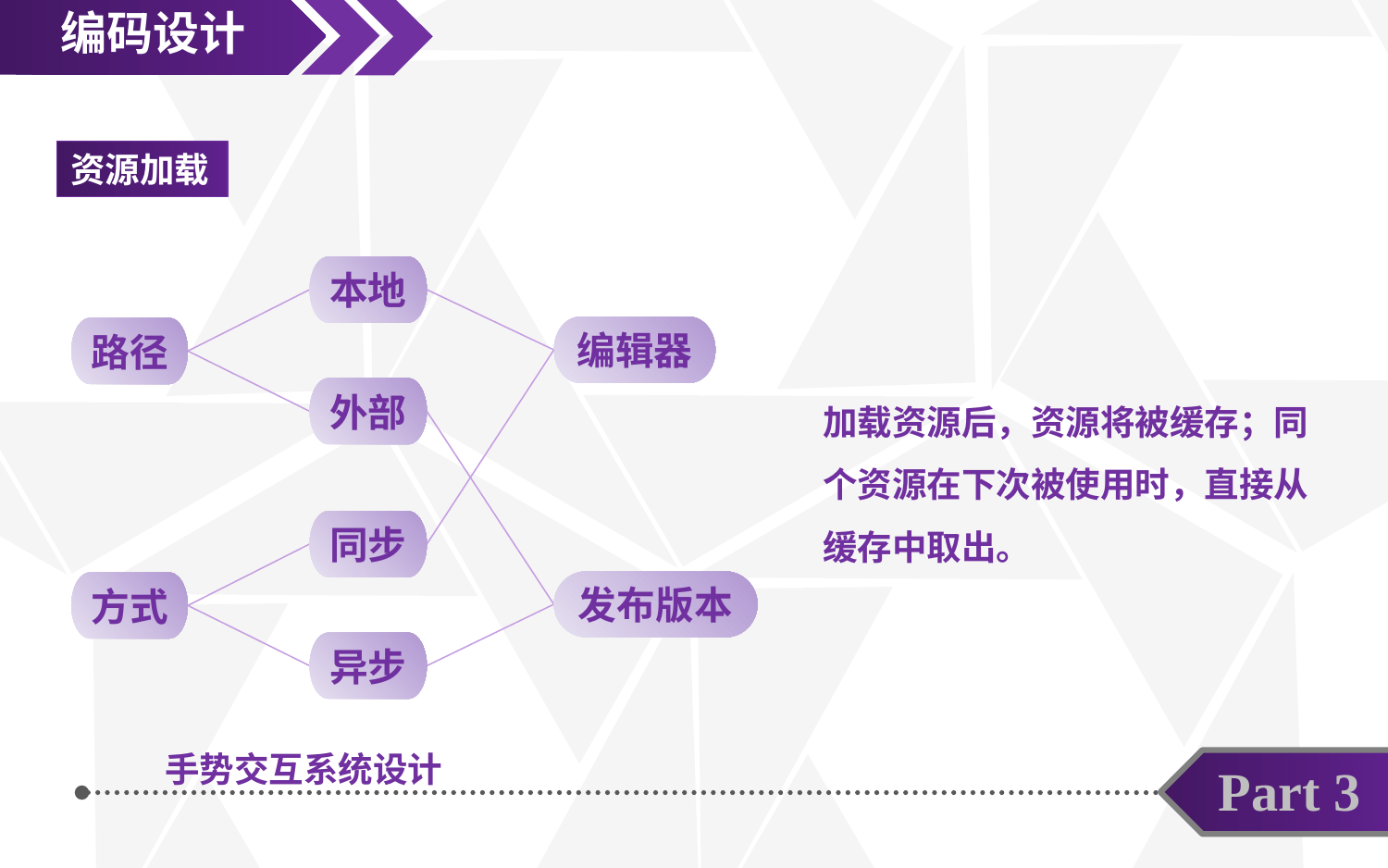

编码设计

资源加载
本地
编辑器
路径
加载资源后，资源将被缓存；同个资源在下次被使用时，直接从缓存中取出。
外部
同步
发布版本
方式
异步
手势交互系统设计
Part 3